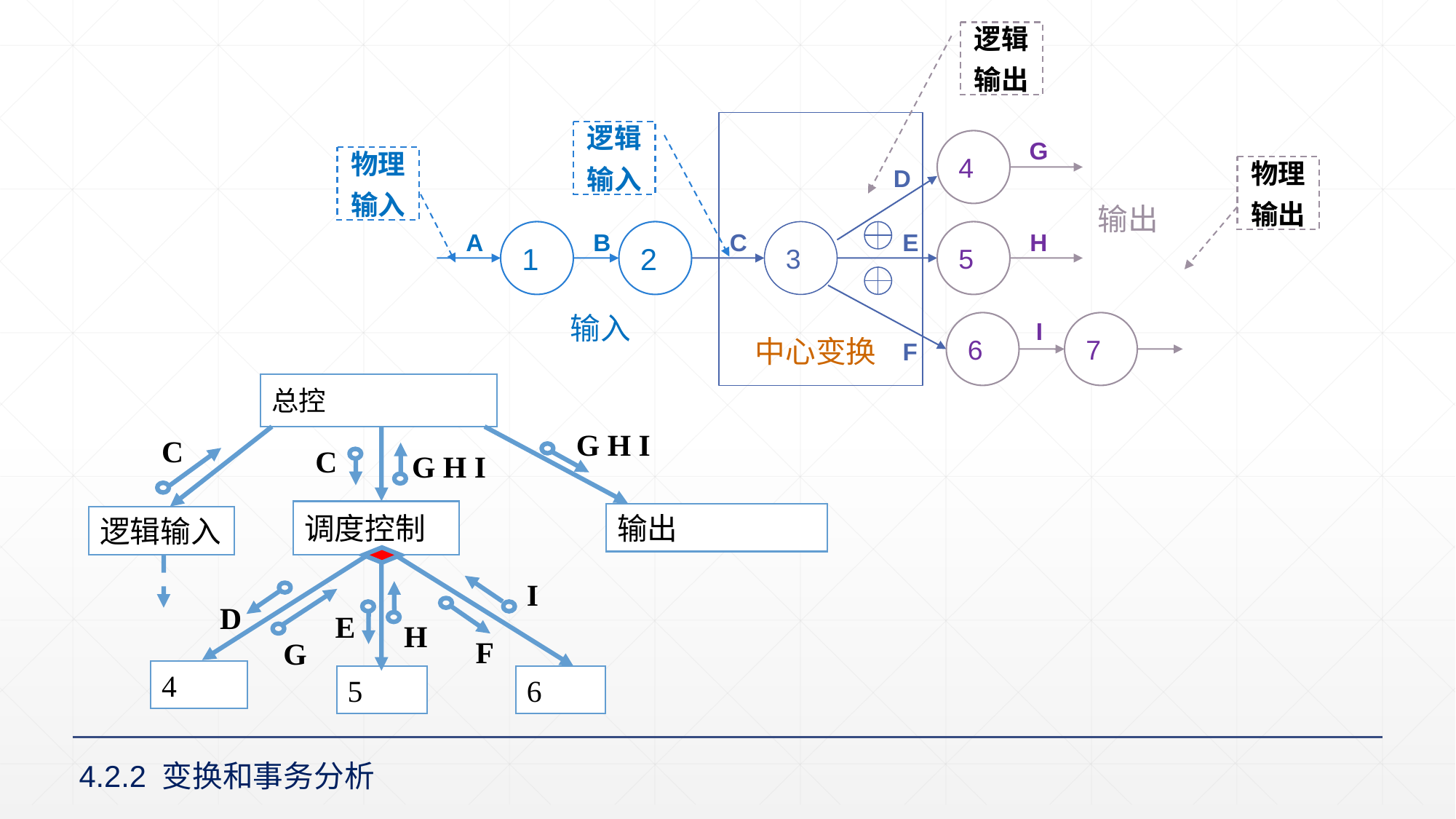

逻辑
输出

逻辑
输入
4
G
物理
输入
物理
输出
D

输出
A
1
B
2
C
3

E
5
H

输入
I
6
7
中心变换
F

总控
G H I
C

C
G H I

调度控制
输出
逻辑输入

I

D

E

H

F
G
4
5
6
4.2.2 变换和事务分析